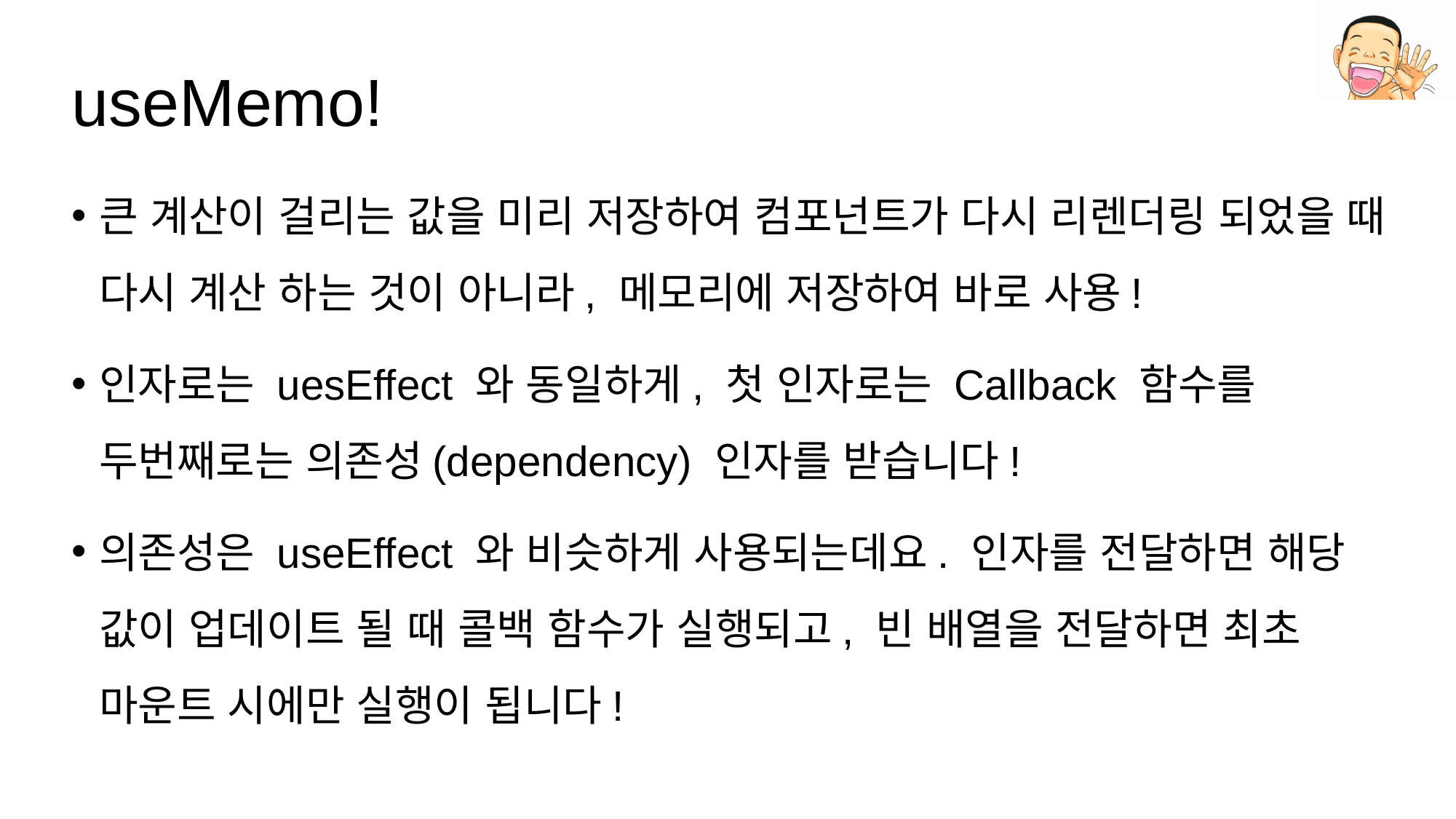

# useMemo!
큰 계산이 걸리는 값을 미리 저장하여 컴포넌트가 다시 리렌더링 되었을 때 다시 계산 하는 것이 아니라, 메모리에 저장하여 바로 사용!
인자로는 uesEffect 와 동일하게, 첫 인자로는 Callback 함수를 두번째로는 의존성(dependency) 인자를 받습니다!
의존성은 useEffect 와 비슷하게 사용되는데요. 인자를 전달하면 해당 값이 업데이트 될 때 콜백 함수가 실행되고, 빈 배열을 전달하면 최초 마운트 시에만 실행이 됩니다!